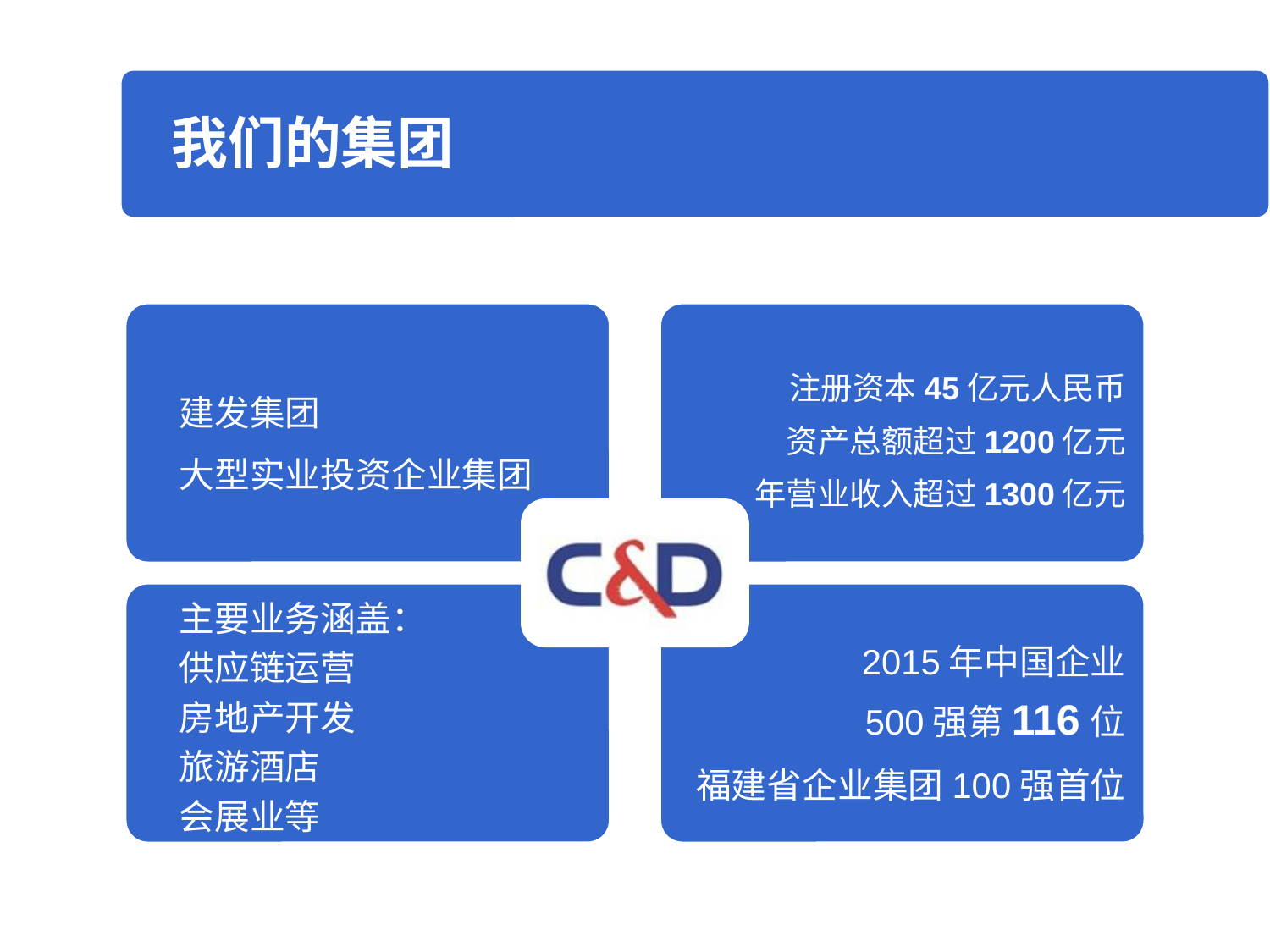

我们的集团
建发集团
大型实业投资企业集团
      注册资本45亿元人民币
      资产总额超过1200亿元
      年营业收入超过1300亿元

主要业务涵盖：
供应链运营
房地产开发
旅游酒店
会展业等
2015年中国企业
500强第116位
福建省企业集团100强首位